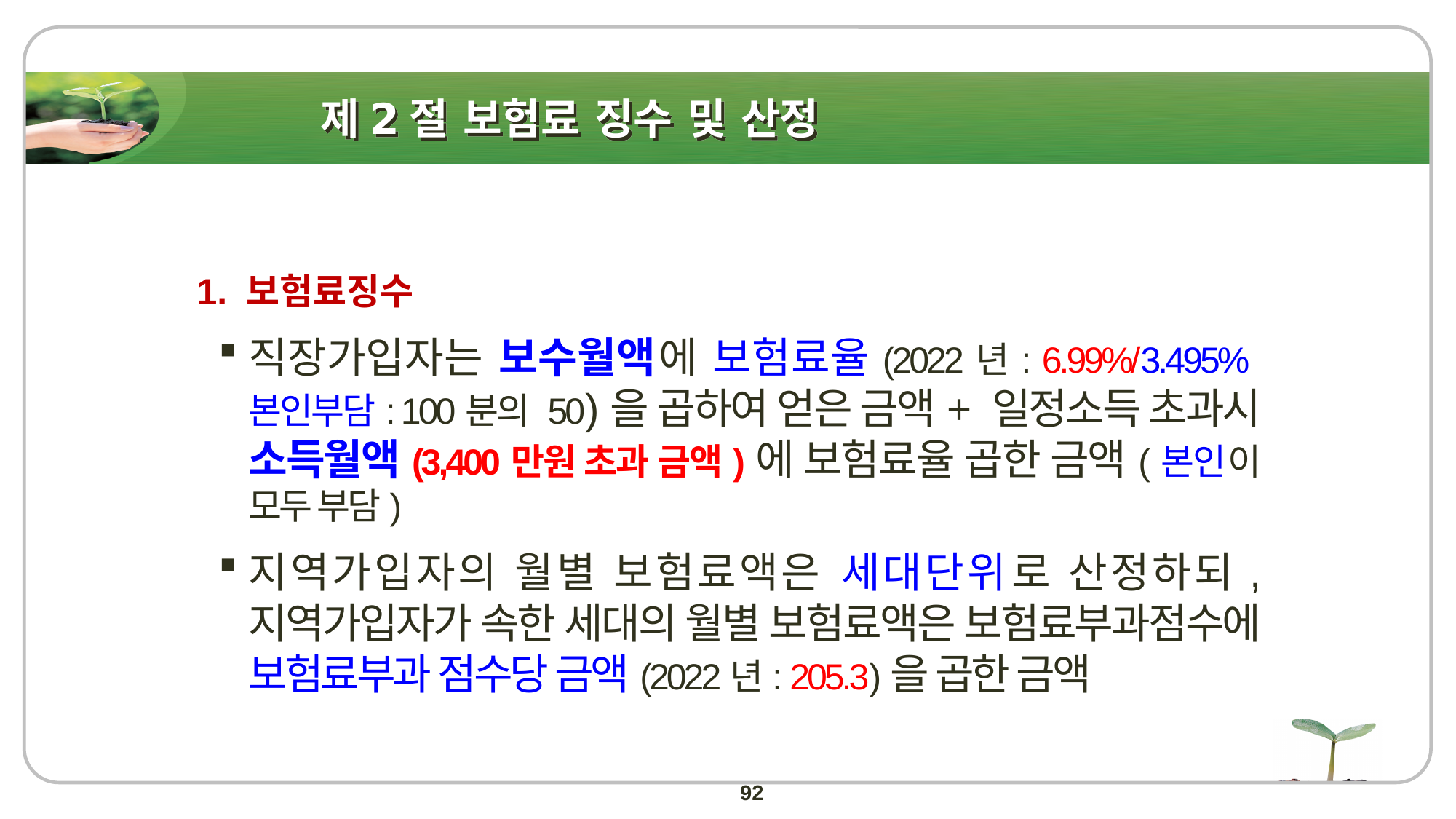

# 제2절 보험료 징수 및 산정
1. 보험료징수
직장가입자는 보수월액에 보험료율(2022년: 6.99%/3.495%본인부담: 100분의 50)을 곱하여 얻은 금액+ 일정소득 초과시 소득월액(3,400만원 초과 금액)에 보험료율 곱한 금액(본인이 모두 부담)
지역가입자의 월별 보험료액은 세대단위로 산정하되, 지역가입자가 속한 세대의 월별 보험료액은 보험료부과점수에 보험료부과 점수당 금액(2022년: 205.3)을 곱한 금액
92